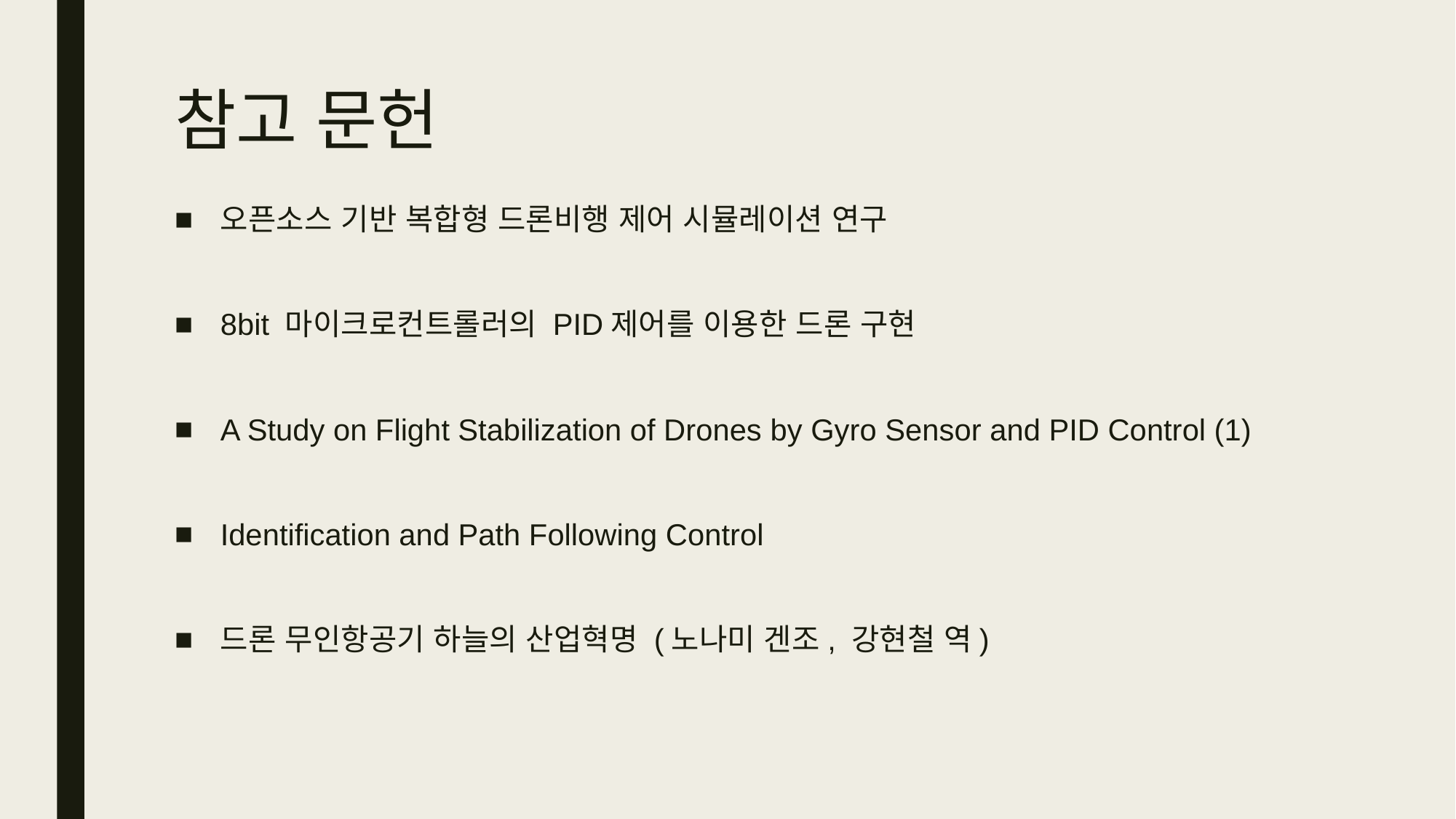

# 참고 문헌
오픈소스 기반 복합형 드론비행 제어 시뮬레이션 연구

8bit 마이크로컨트롤러의 PID제어를 이용한 드론 구현

A Study on Flight Stabilization of Drones by Gyro Sensor and PID Control (1)

Identification and Path Following Control

드론 무인항공기 하늘의 산업혁명 (노나미 겐조, 강현철 역)